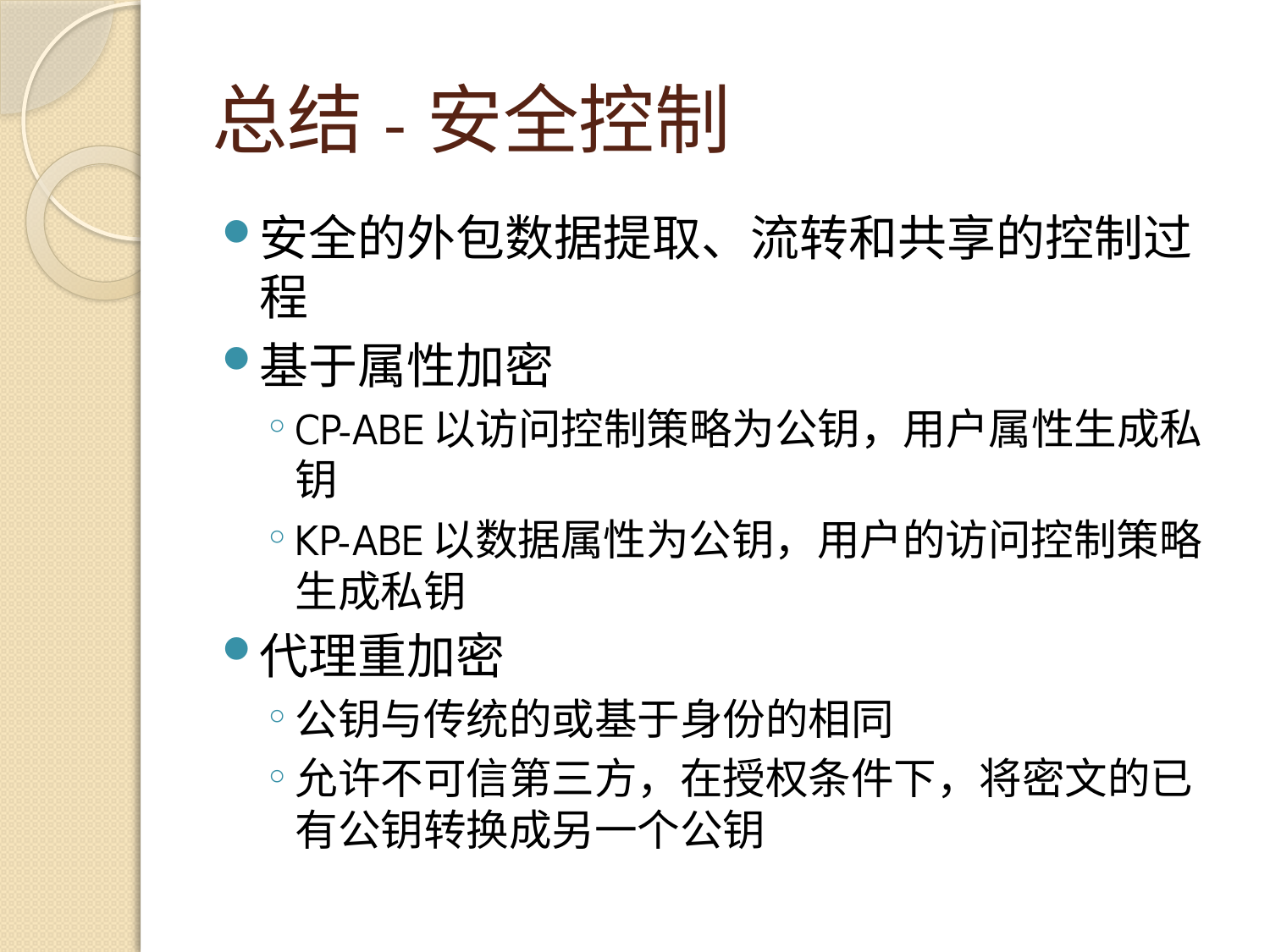

# 总结-安全控制
安全的外包数据提取、流转和共享的控制过程
基于属性加密
CP-ABE以访问控制策略为公钥，用户属性生成私钥
KP-ABE以数据属性为公钥，用户的访问控制策略生成私钥
代理重加密
公钥与传统的或基于身份的相同
允许不可信第三方，在授权条件下，将密文的已有公钥转换成另一个公钥